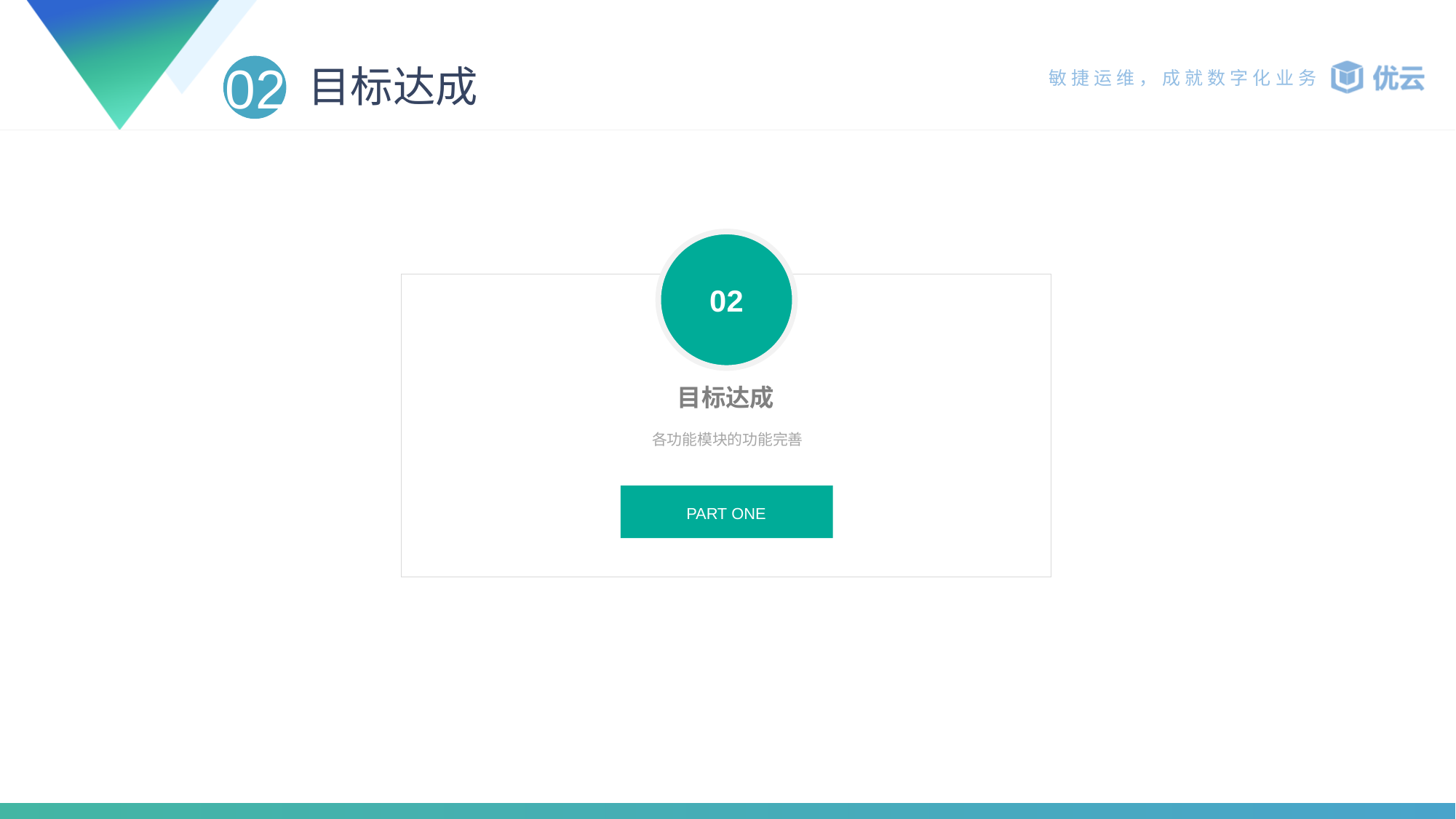

# 目标达成
02

02

目标达成
各功能模块的功能完善

PART ONE